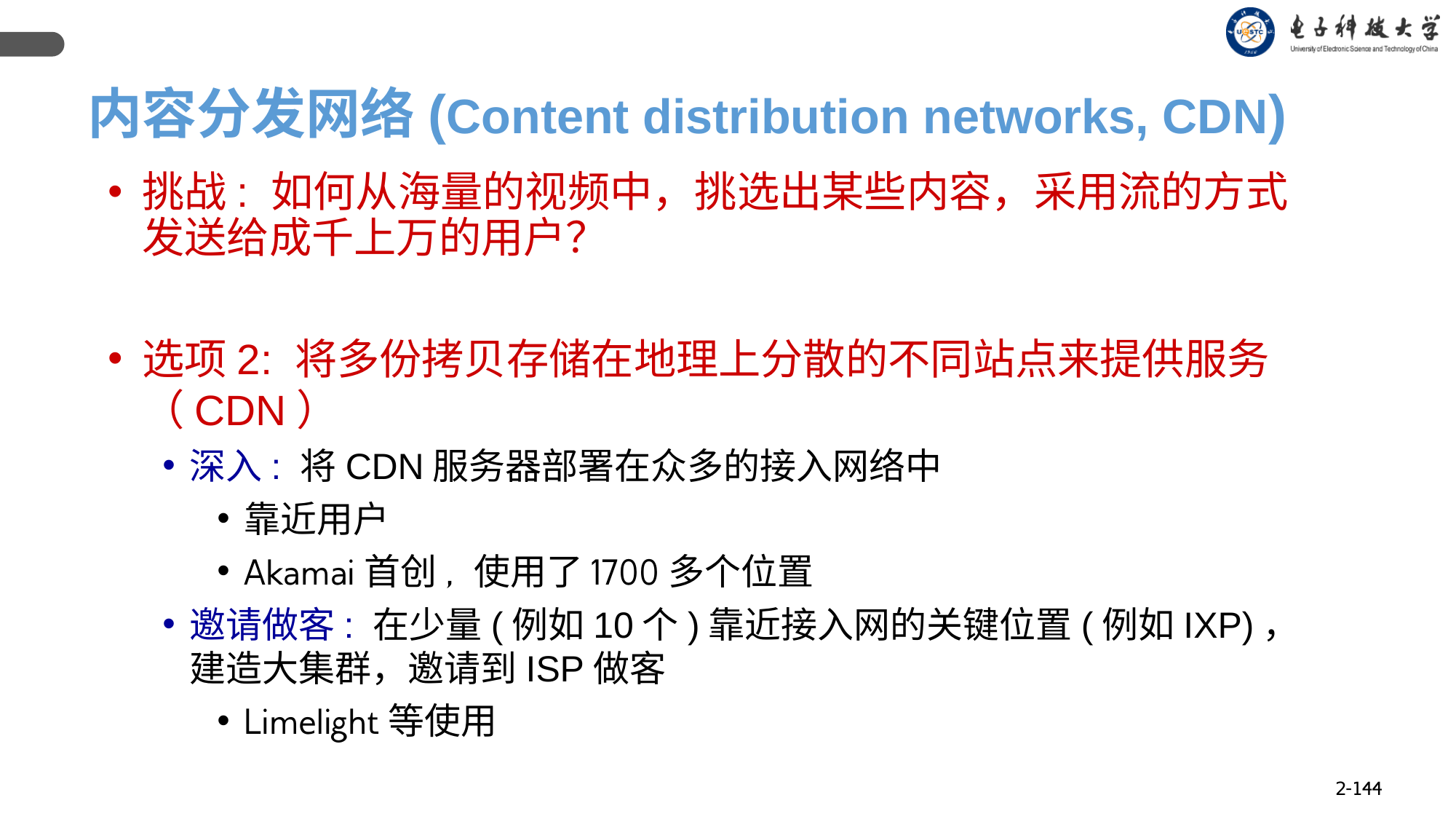

# 内容分发网络(Content distribution networks, CDN)
挑战: 如何从海量的视频中，挑选出某些内容，采用流的方式发送给成千上万的用户？

选项2: 将多份拷贝存储在地理上分散的不同站点来提供服务（CDN）
深入: 将CDN服务器部署在众多的接入网络中
靠近用户
Akamai首创, 使用了1700多个位置
邀请做客: 在少量(例如10个)靠近接入网的关键位置(例如IXP)，建造大集群，邀请到ISP做客
Limelight等使用

2-144